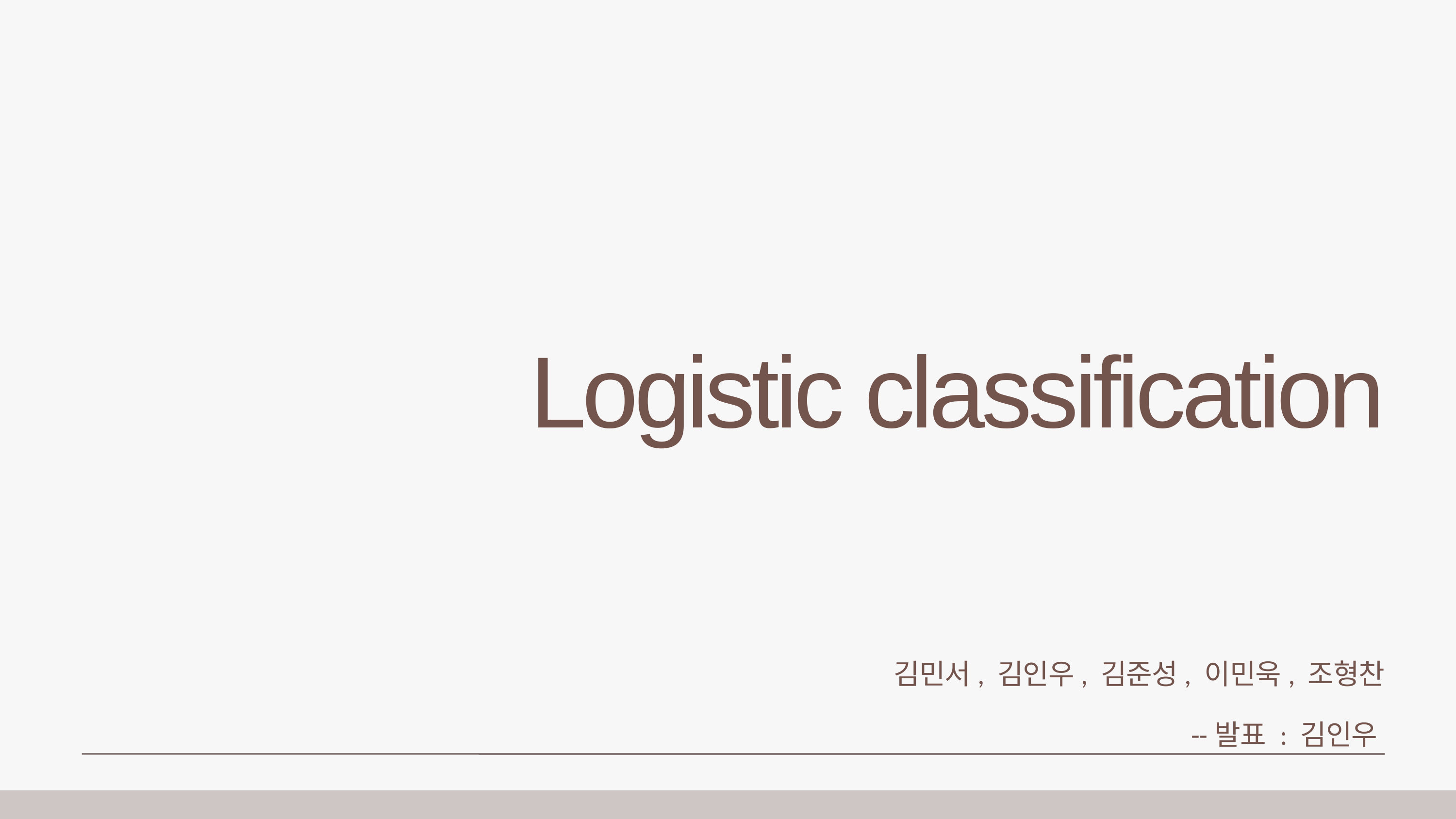

Logistic classification
김민서, 김인우, 김준성, 이민욱, 조형찬

--발표 : 김인우